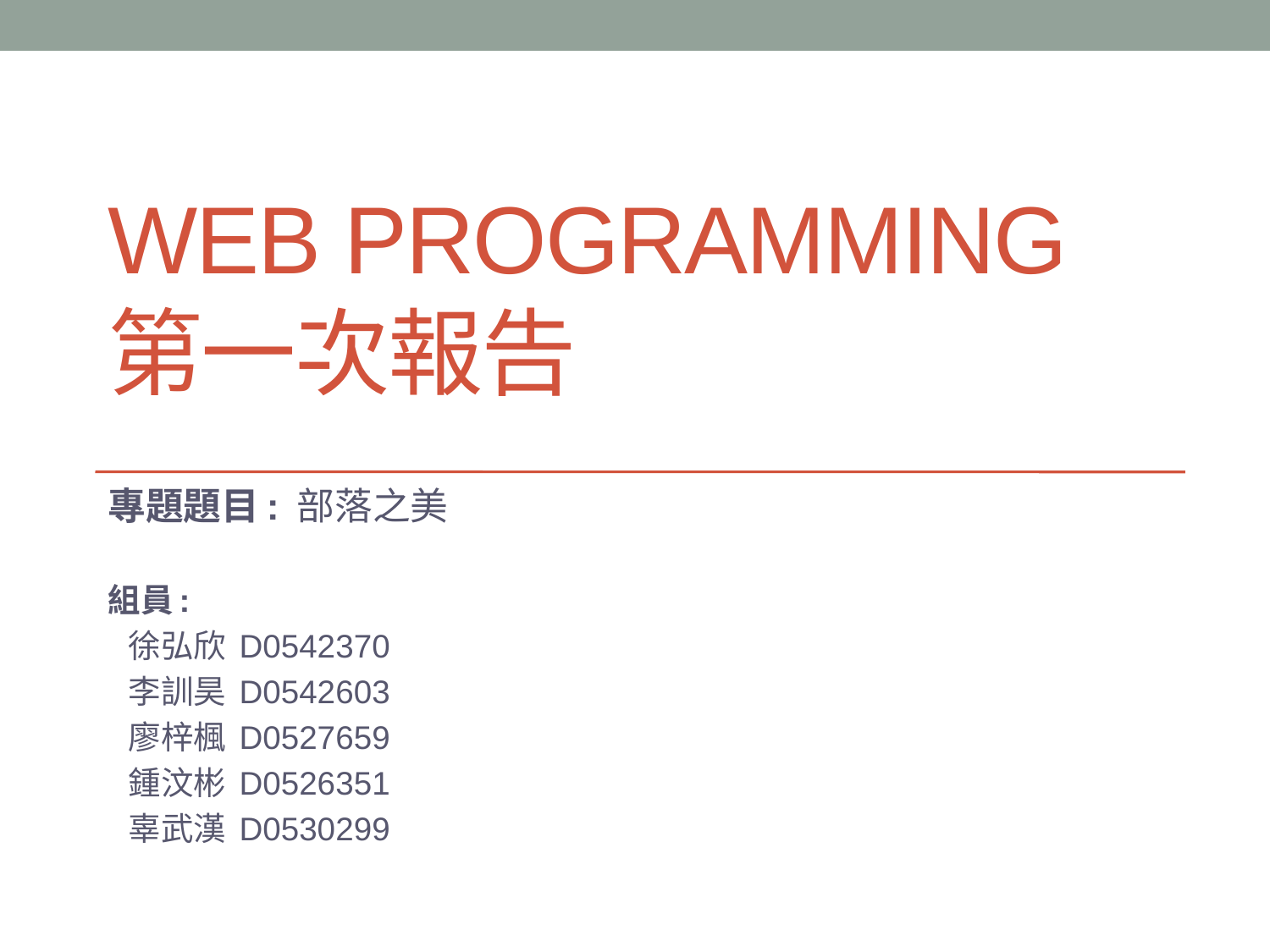

# Web Programming 第一次報告
專題題目: 部落之美

組員:
  徐弘欣 D0542370
  李訓昊 D0542603
  廖梓楓 D0527659
  鍾汶彬 D0526351
  辜武漢 D0530299